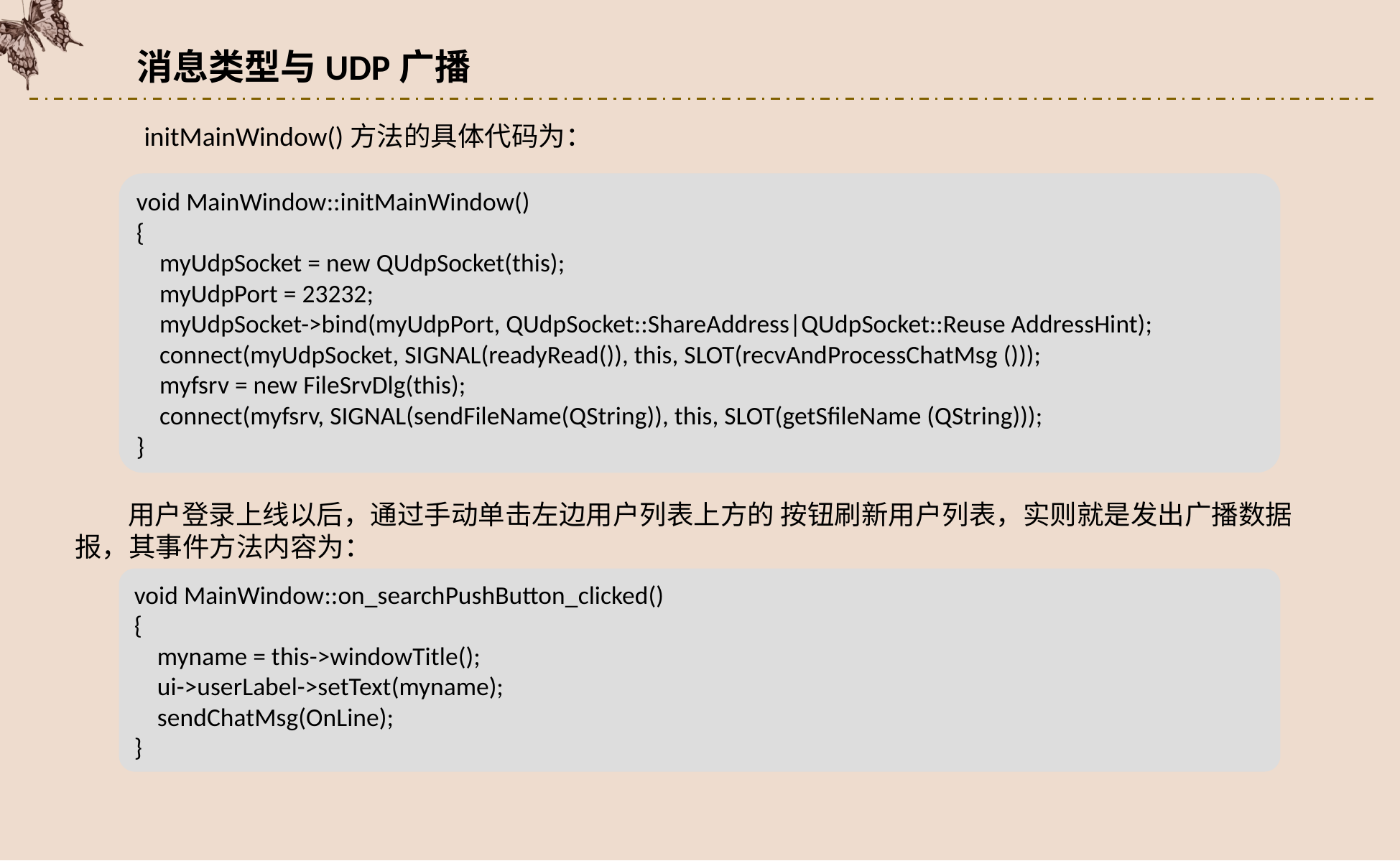

消息类型与UDP广播
initMainWindow()方法的具体代码为：
void MainWindow::initMainWindow()
{
    myUdpSocket = new QUdpSocket(this);
    myUdpPort = 23232;
    myUdpSocket->bind(myUdpPort, QUdpSocket::ShareAddress|QUdpSocket::Reuse AddressHint);
    connect(myUdpSocket, SIGNAL(readyRead()), this, SLOT(recvAndProcessChatMsg ()));
    myfsrv = new FileSrvDlg(this);
    connect(myfsrv, SIGNAL(sendFileName(QString)), this, SLOT(getSfileName (QString)));
}
用户登录上线以后，通过手动单击左边用户列表上方的 按钮刷新用户列表，实则就是发出广播数据报，其事件方法内容为：
void MainWindow::on_searchPushButton_clicked()
{
    myname = this->windowTitle();
    ui->userLabel->setText(myname);
    sendChatMsg(OnLine);
}